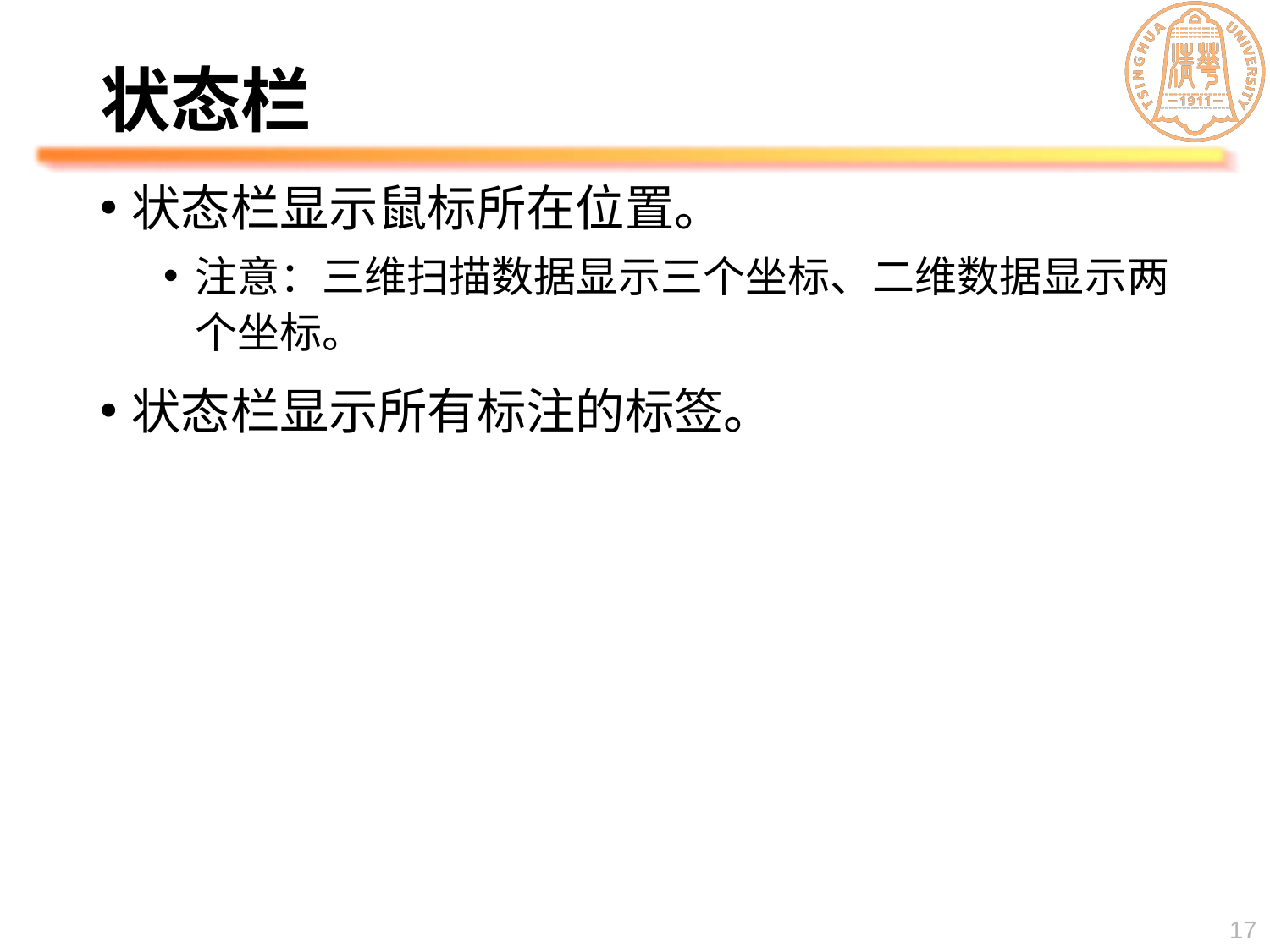

# 状态栏
状态栏显示鼠标所在位置。
注意：三维扫描数据显示三个坐标、二维数据显示两个坐标。
状态栏显示所有标注的标签。
17